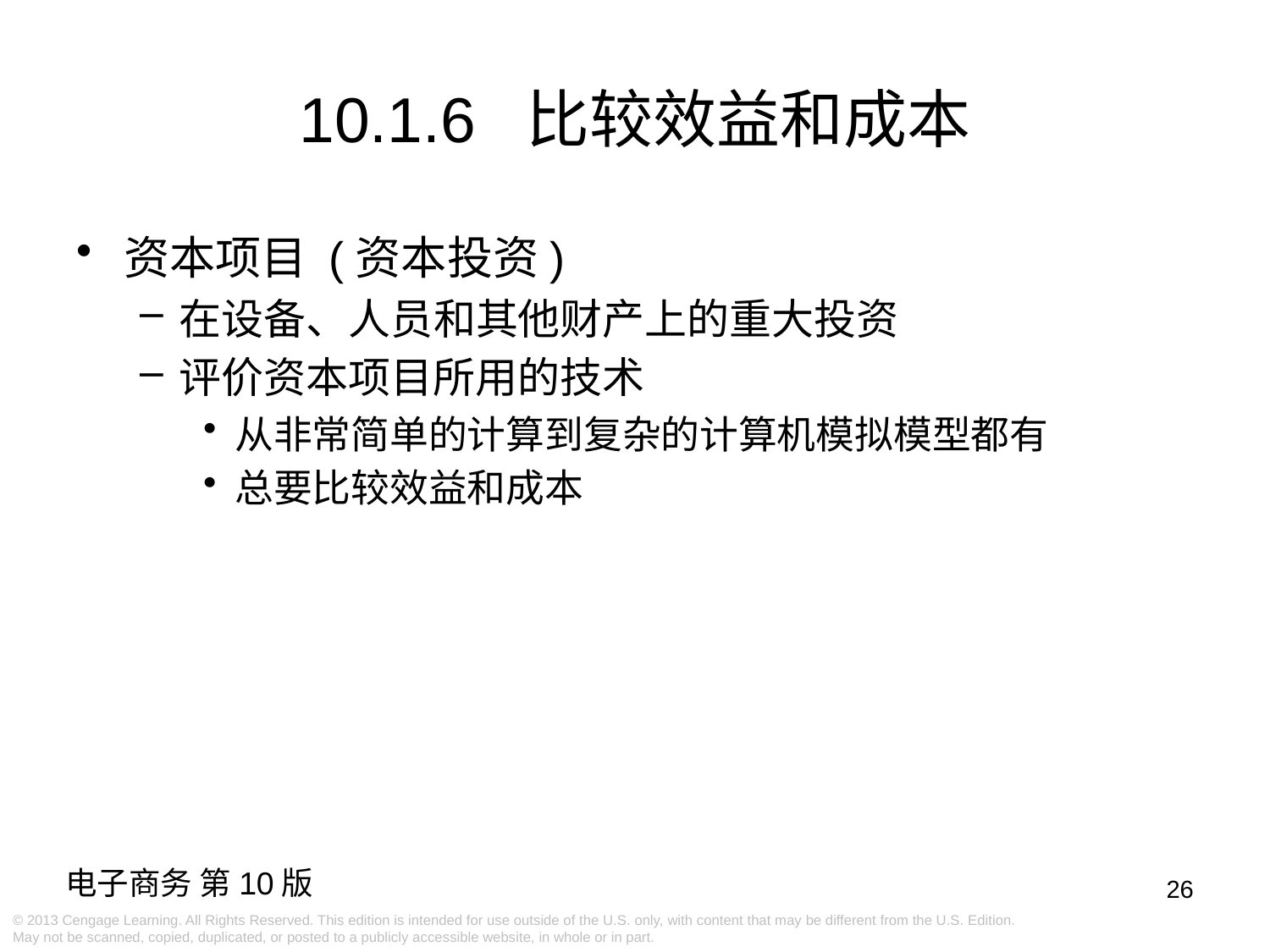

10.1.6  比较效益和成本
资本项目 (资本投资)
在设备、人员和其他财产上的重大投资
评价资本项目所用的技术
从非常简单的计算到复杂的计算机模拟模型都有
总要比较效益和成本
26